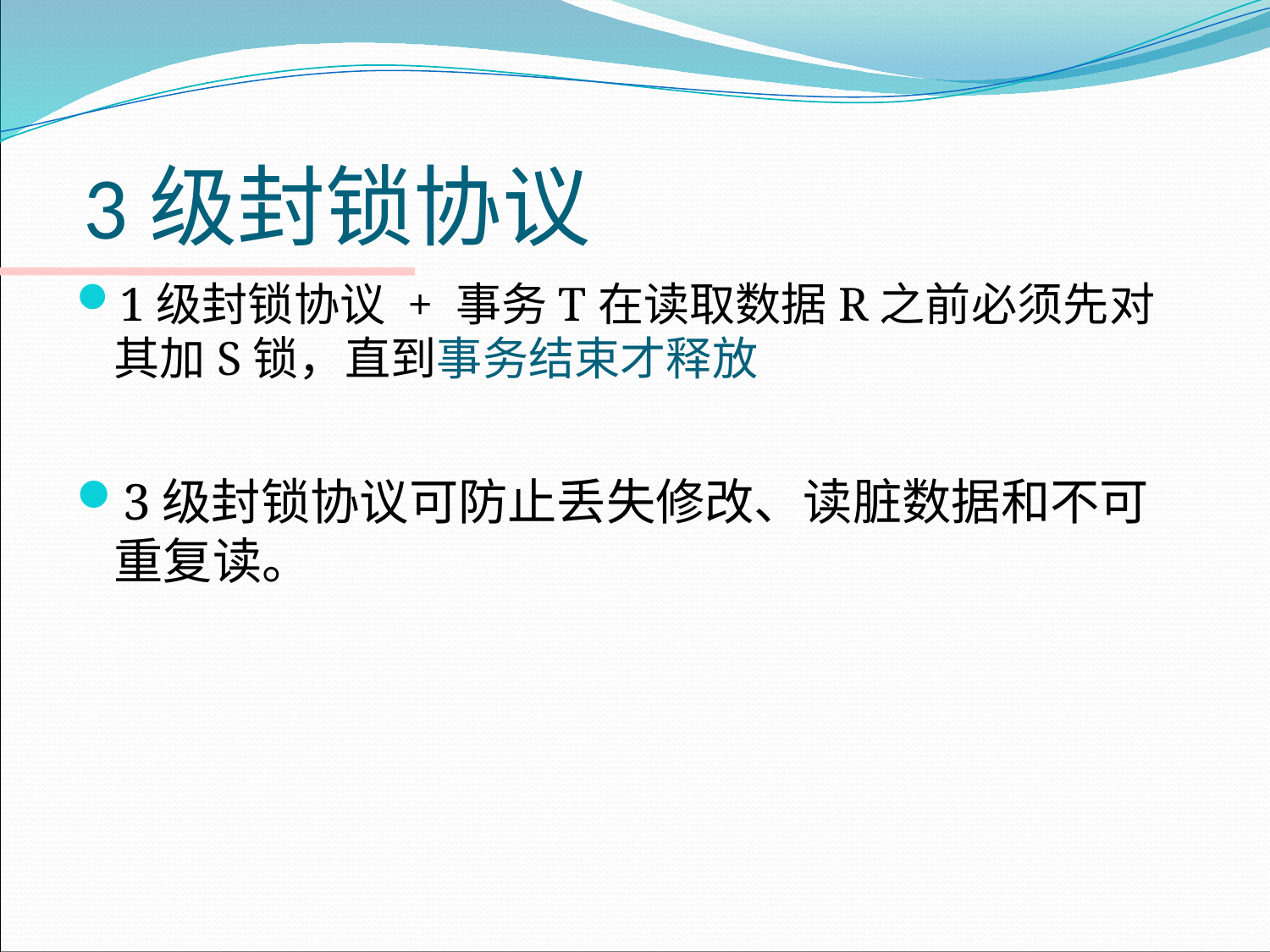

# 3级封锁协议
1级封锁协议 + 事务T在读取数据R之前必须先对其加S锁，直到事务结束才释放

3级封锁协议可防止丢失修改、读脏数据和不可重复读。

1012